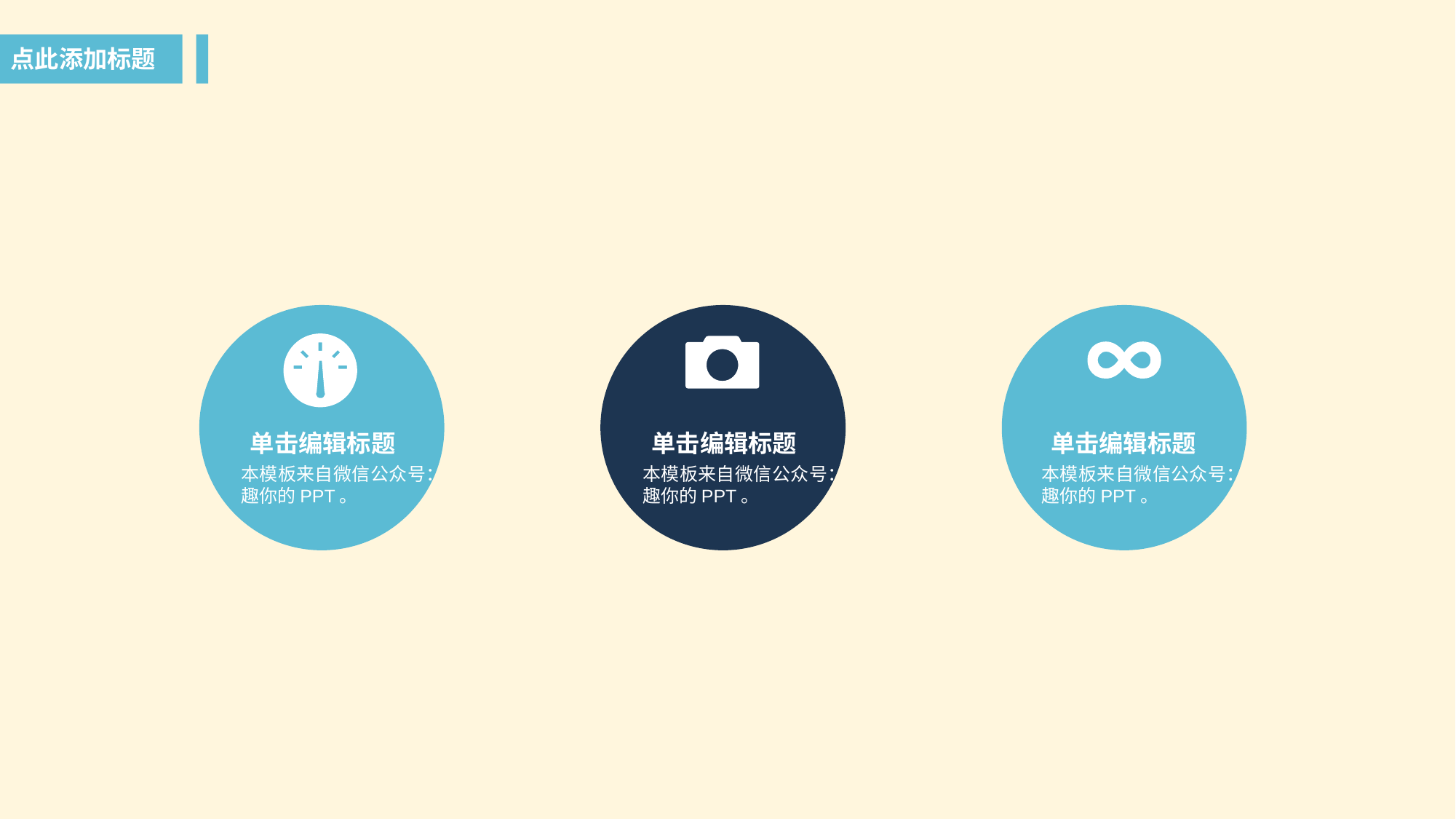

点此添加标题

单击编辑标题
单击编辑标题
单击编辑标题
本模板来自微信公众号：趣你的PPT。
本模板来自微信公众号：趣你的PPT。
本模板来自微信公众号：趣你的PPT。
本模板来自微信公众号：趣你的PPT